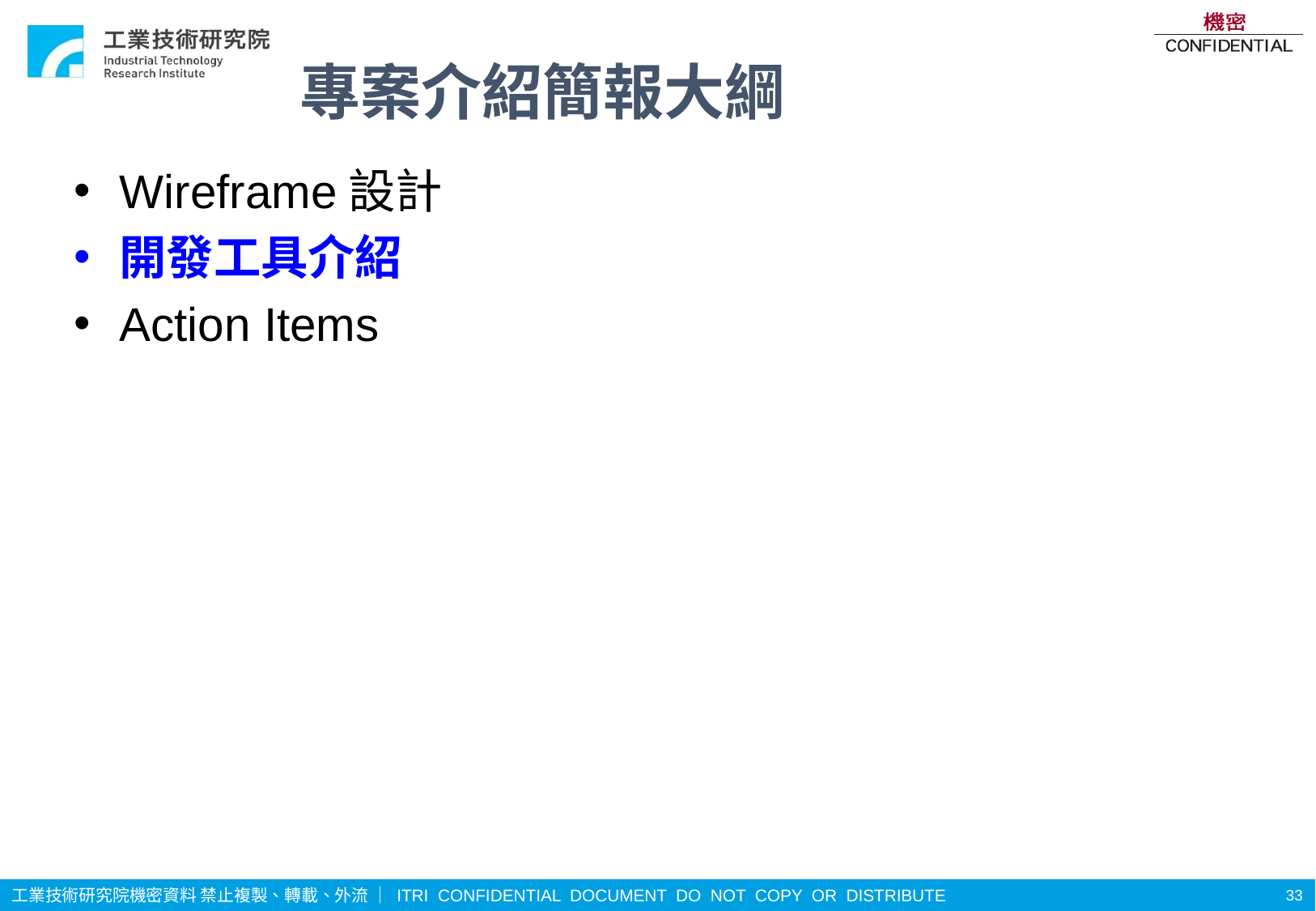

# 專案介紹簡報大綱
Wireframe設計
開發工具介紹
Action Items

33